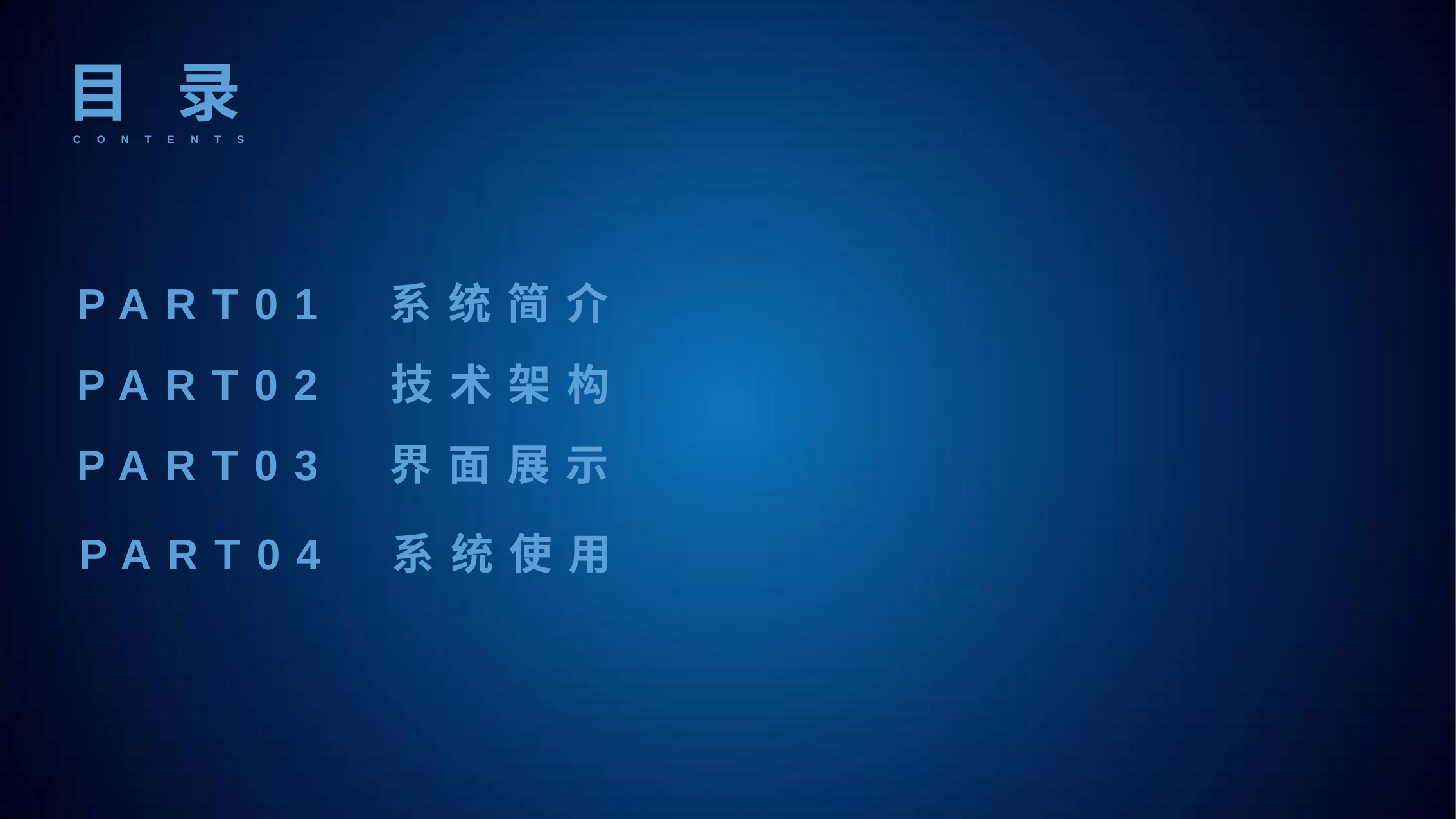

目 录
CONTENTS
PART01
系统简介
PART02
技术架构
PART03
界面展示
PART04
系统使用